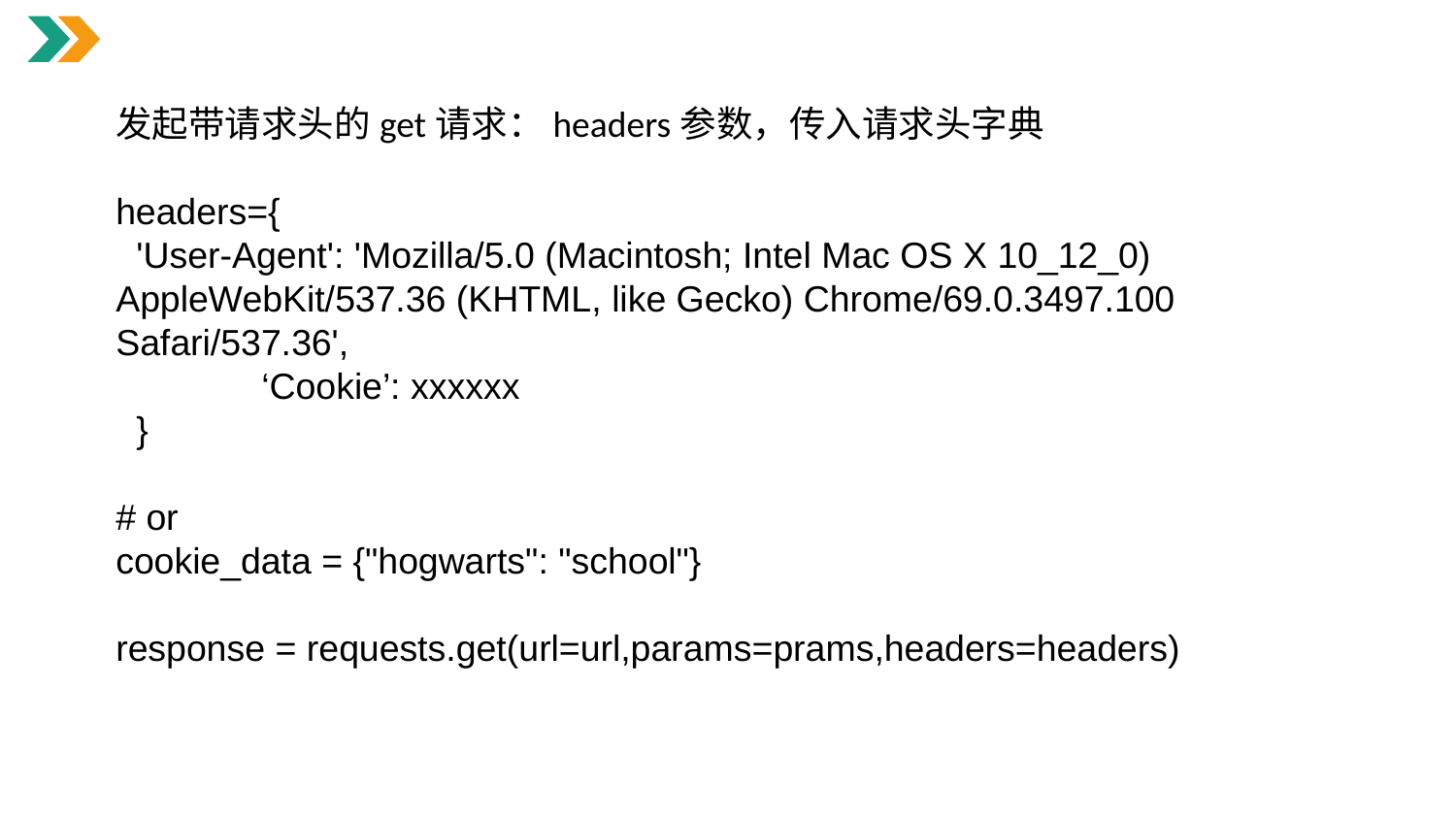

发起带请求头的get请求：headers参数，传入请求头字典

headers={
  'User-Agent': 'Mozilla/5.0 (Macintosh; Intel Mac OS X 10_12_0) AppleWebKit/537.36 (KHTML, like Gecko) Chrome/69.0.3497.100 Safari/537.36',
	‘Cookie’: xxxxxx
  }

# or
cookie_data = {"hogwarts": "school"}

response = requests.get(url=url,params=prams,headers=headers)